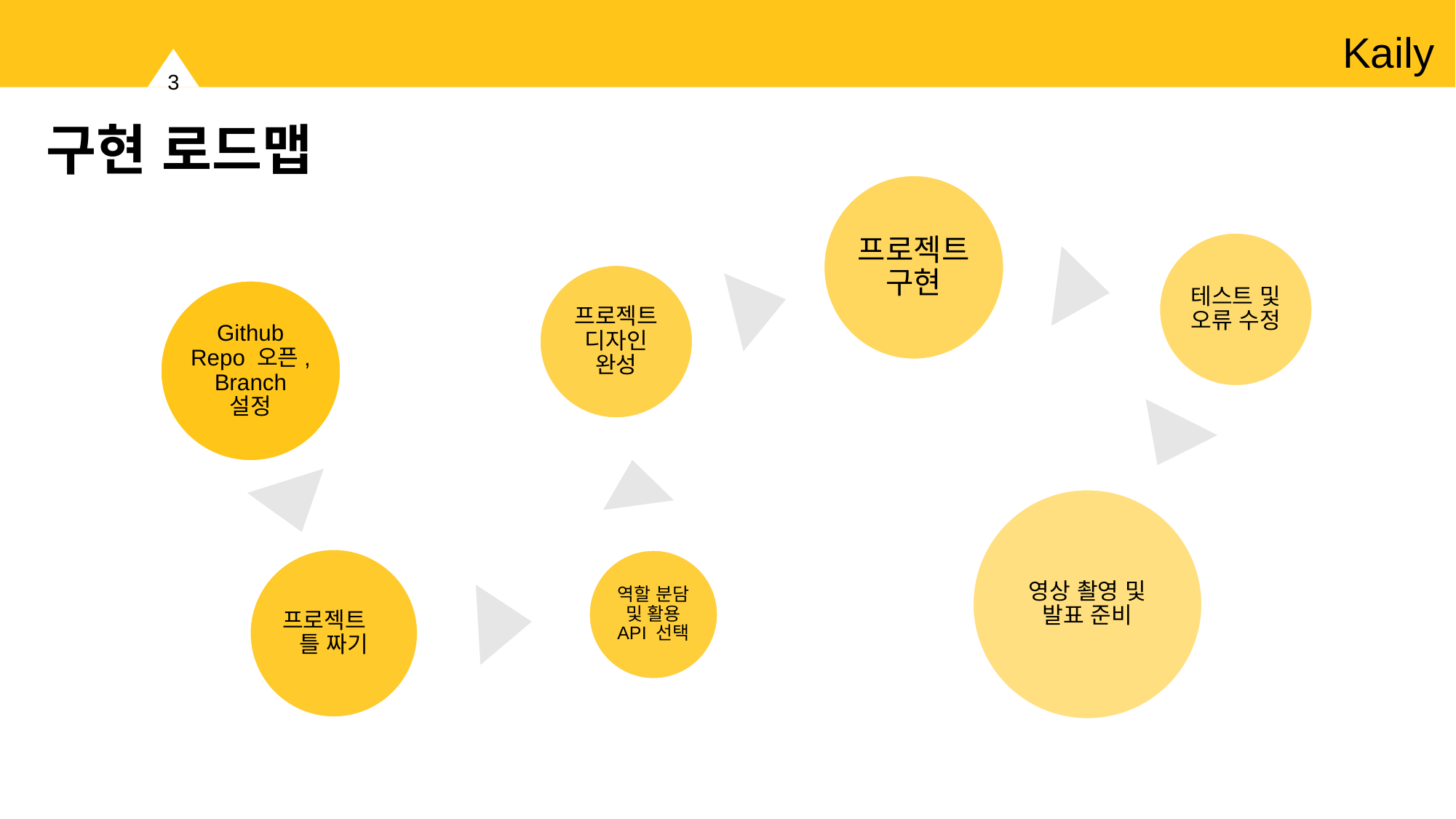

Kaily
Github Repo 오픈, Branch 설정
프로젝트    틀 짜기
역할 분담 및 활용 API 선택
프로젝트 디자인 완성
프로젝트 구현
테스트 및 오류 수정
영상 촬영 및 발표 준비
3
# 구현 로드맵